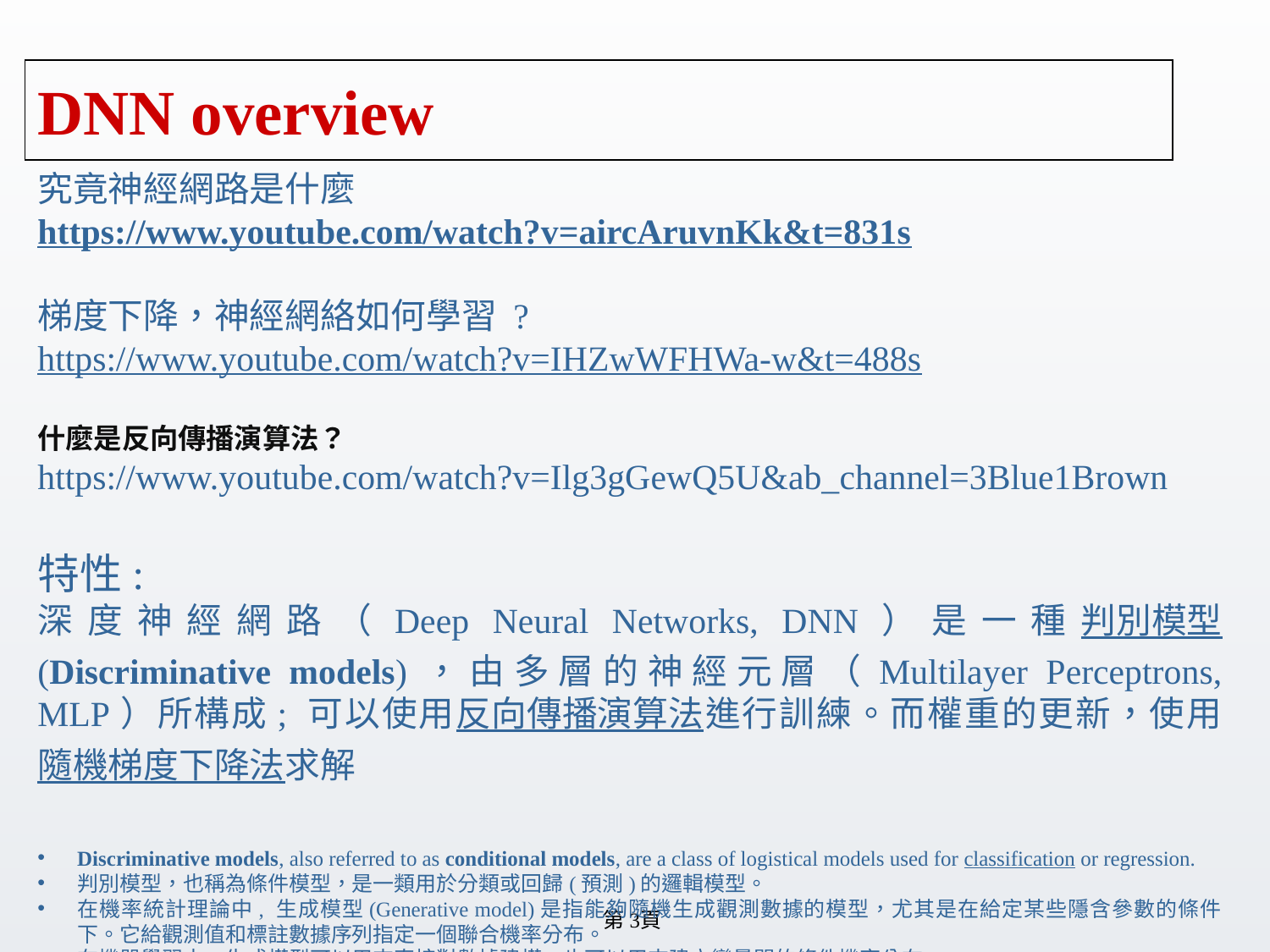

# DNN overview
究竟神經網路是什麼
https://www.youtube.com/watch?v=aircAruvnKk&t=831s

梯度下降，神經網絡如何學習 ?
https://www.youtube.com/watch?v=IHZwWFHWa-w&t=488s

什麼是反向傳播演算法？
https://www.youtube.com/watch?v=Ilg3gGewQ5U&ab_channel=3Blue1Brown

特性:
深度神經網路（Deep Neural Networks, DNN）是一種判別模型(Discriminative models)，由多層的神經元層（Multilayer Perceptrons, MLP）所構成; 可以使用反向傳播演算法進行訓練。而權重的更新，使用隨機梯度下降法求解

Discriminative models, also referred to as conditional models, are a class of logistical models used for classification or regression.
判別模型，也稱為條件模型，是一類用於分類或回歸(預測)的邏輯模型。
在機率統計理論中, 生成模型(Generative model)是指能夠隨機生成觀測數據的模型，尤其是在給定某些隱含參數的條件下。它給觀測值和標註數據序列指定一個聯合機率分布。
在機器學習中，生成模型可以用來直接對數據建模，也可以用來建立變量間的條件機率分布。